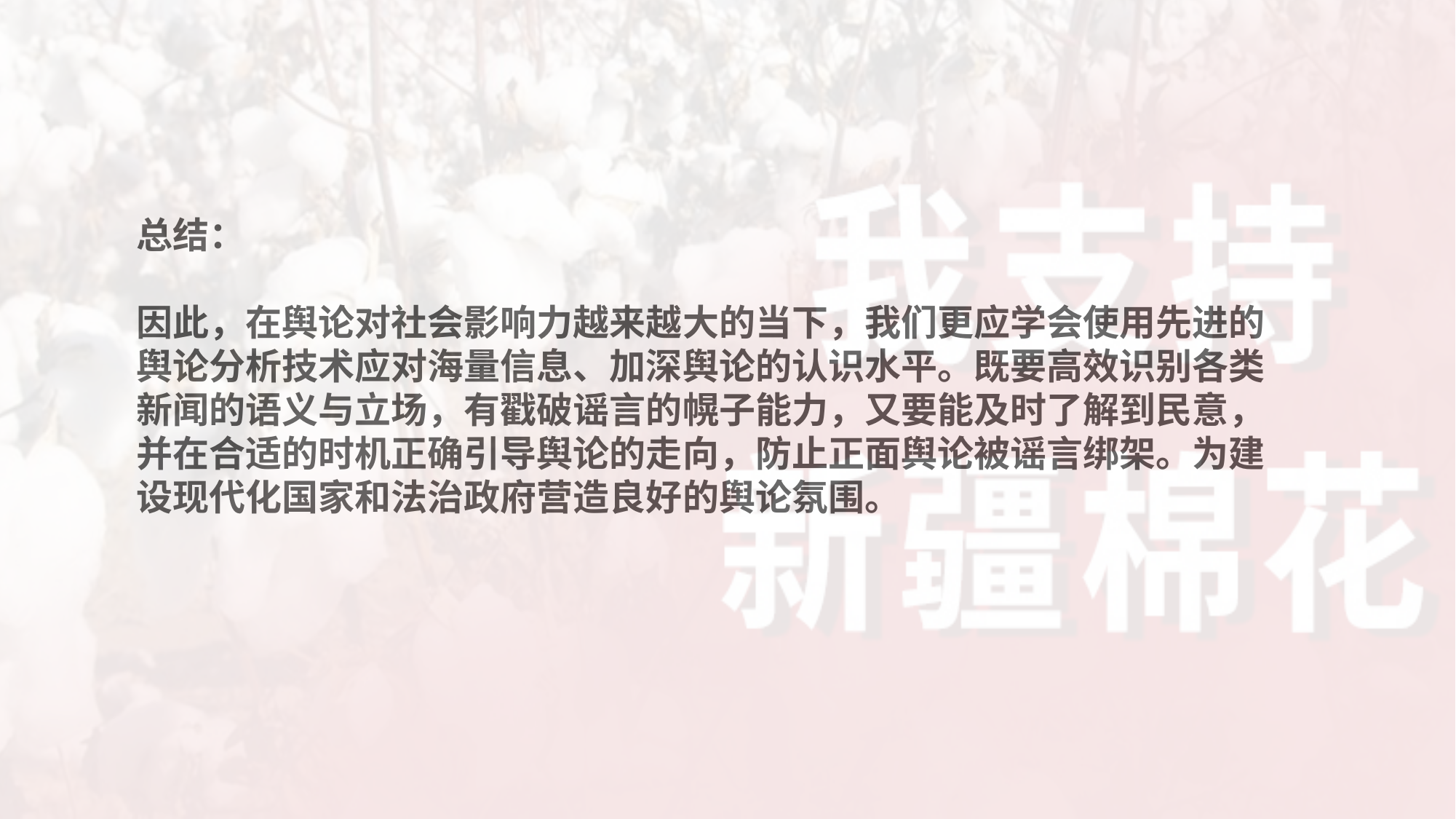

总结：

因此，在舆论对社会影响力越来越大的当下，我们更应学会使用先进的舆论分析技术应对海量信息、加深舆论的认识水平。既要高效识别各类新闻的语义与立场，有戳破谣言的幌子能力，又要能及时了解到民意，并在合适的时机正确引导舆论的走向，防止正面舆论被谣言绑架。为建设现代化国家和法治政府营造良好的舆论氛围。